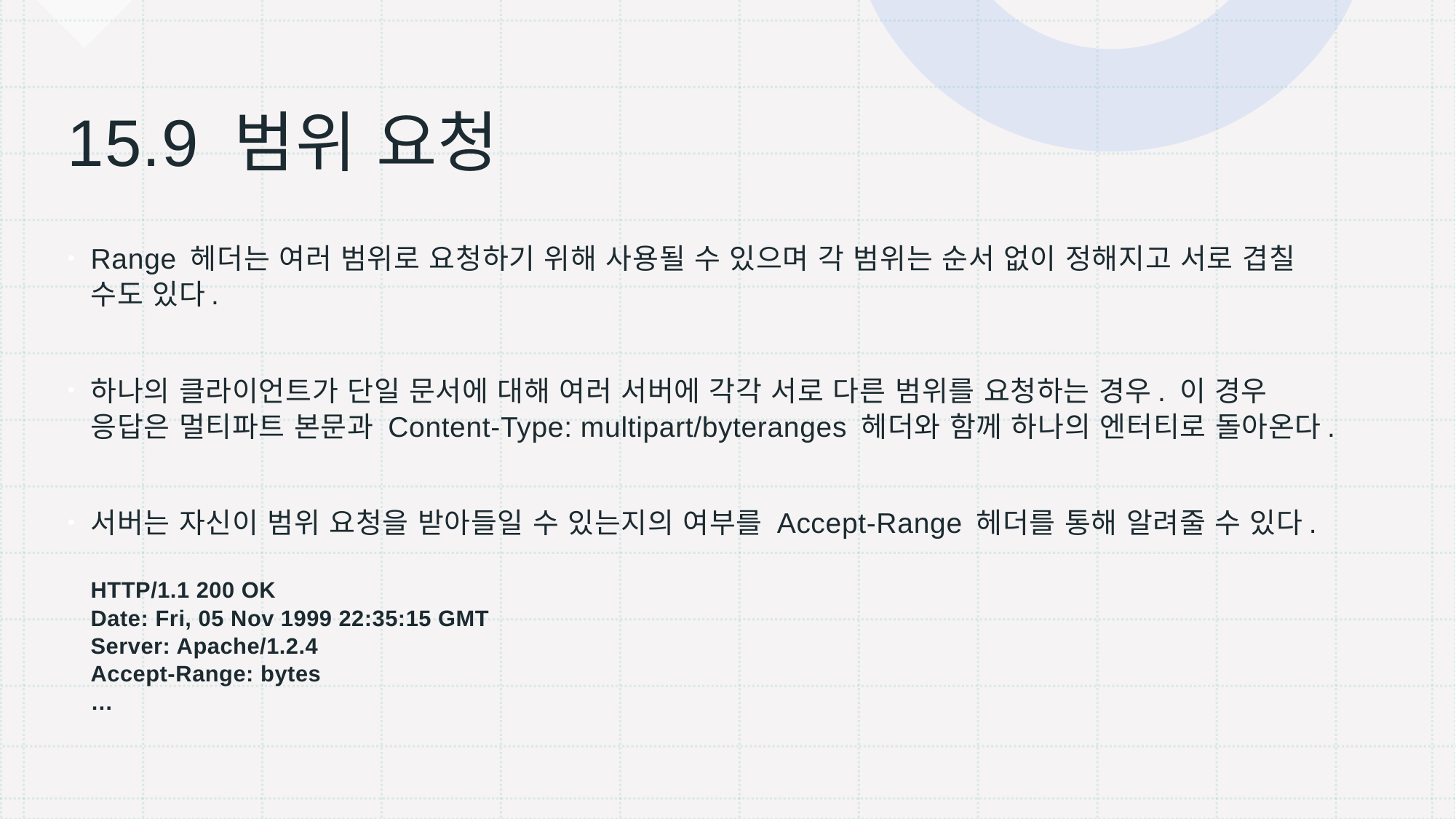

# 15.9 범위 요청
Range 헤더는 여러 범위로 요청하기 위해 사용될 수 있으며 각 범위는 순서 없이 정해지고 서로 겹칠 수도 있다.

하나의 클라이언트가 단일 문서에 대해 여러 서버에 각각 서로 다른 범위를 요청하는 경우. 이 경우 응답은 멀티파트 본문과 Content-Type: multipart/byteranges 헤더와 함께 하나의 엔터티로 돌아온다.

서버는 자신이 범위 요청을 받아들일 수 있는지의 여부를 Accept-Range 헤더를 통해 알려줄 수 있다.
HTTP/1.1 200 OK
Date: Fri, 05 Nov 1999 22:35:15 GMT
Server: Apache/1.2.4
Accept-Range: bytes
…